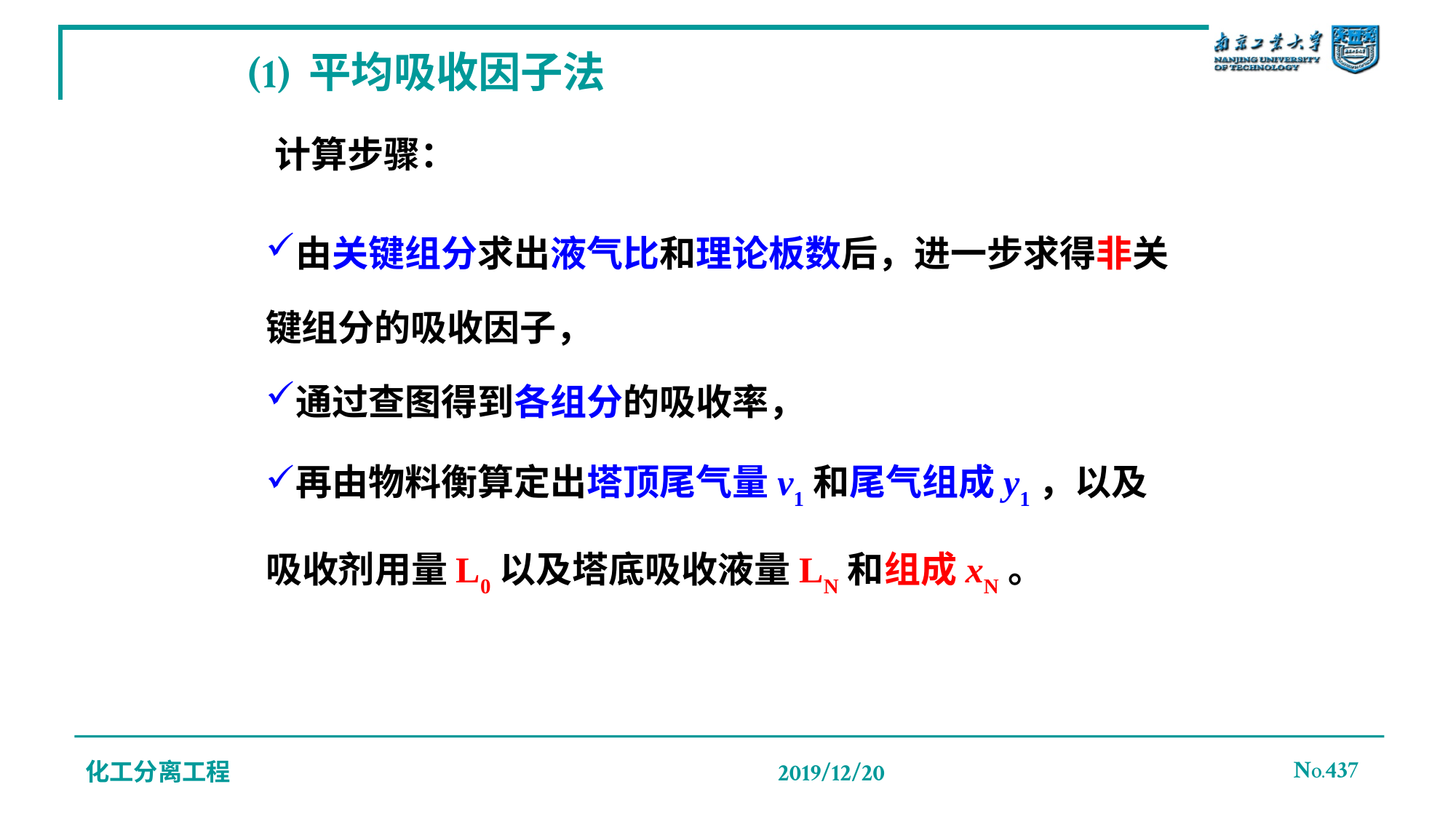

# (1) 平均吸收因子法
计算步骤：
由关键组分求出液气比和理论板数后，进一步求得非关键组分的吸收因子，
通过查图得到各组分的吸收率，
再由物料衡算定出塔顶尾气量v1和尾气组成y1，以及吸收剂用量L0以及塔底吸收液量LN和组成xN。

化工分离工程
2019/12/20
NO.437